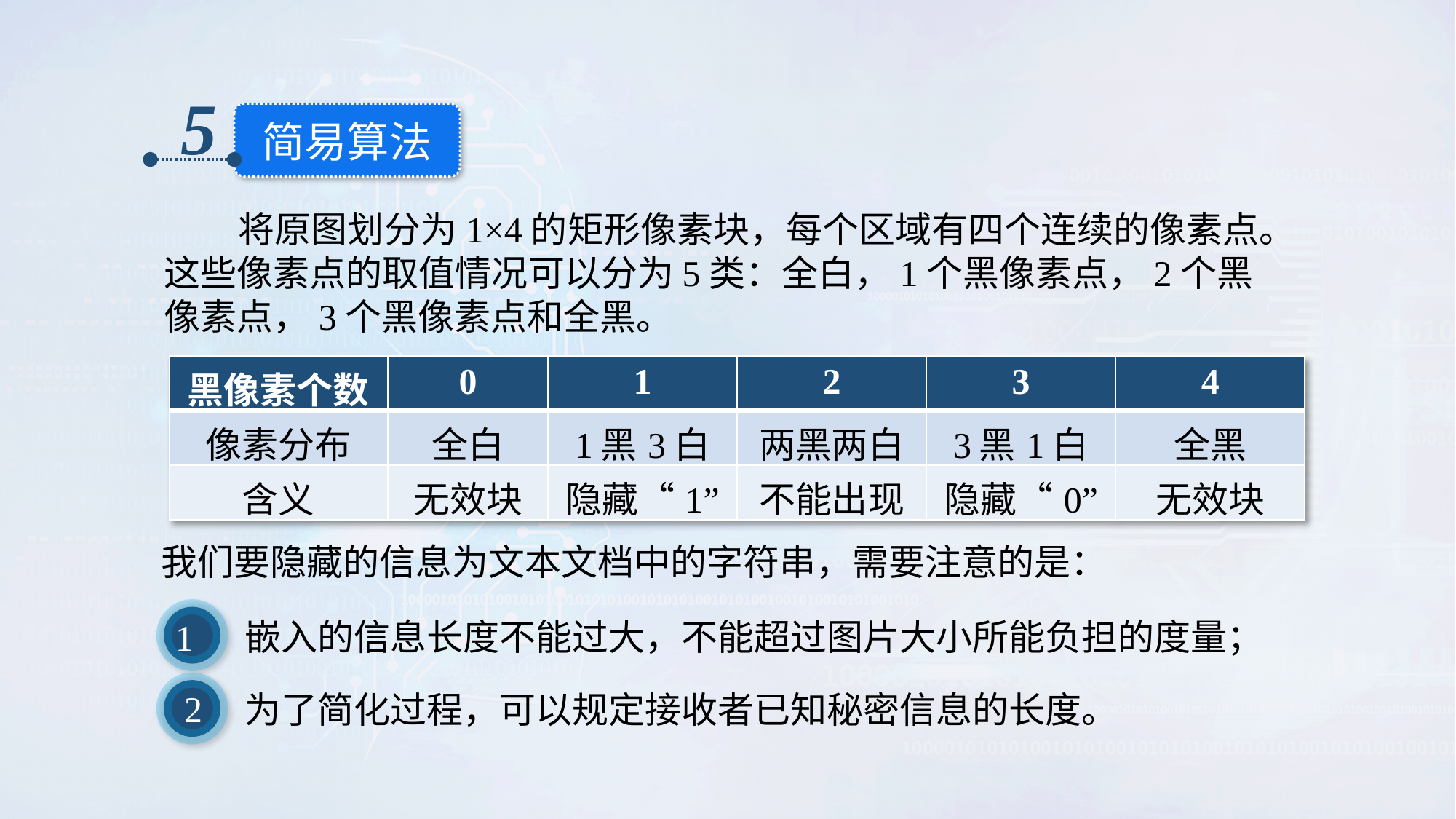

5

简易算法
        将原图划分为1×4的矩形像素块，每个区域有四个连续的像素点。这些像素点的取值情况可以分为5类：全白，1个黑像素点，2个黑像素点，3个黑像素点和全黑。
| 黑像素个数 | 0 | 1 | 2 | 3 | 4 |
| --- | --- | --- | --- | --- | --- |
| 像素分布 | 全白 | 1黑3白 | 两黑两白 | 3黑1白 | 全黑 |
| 含义 | 无效块 | 隐藏“1” | 不能出现 | 隐藏“0” | 无效块 |
我们要隐藏的信息为文本文档中的字符串，需要注意的是：

1
嵌入的信息长度不能过大，不能超过图片大小所能负担的度量；

2
为了简化过程，可以规定接收者已知秘密信息的长度。